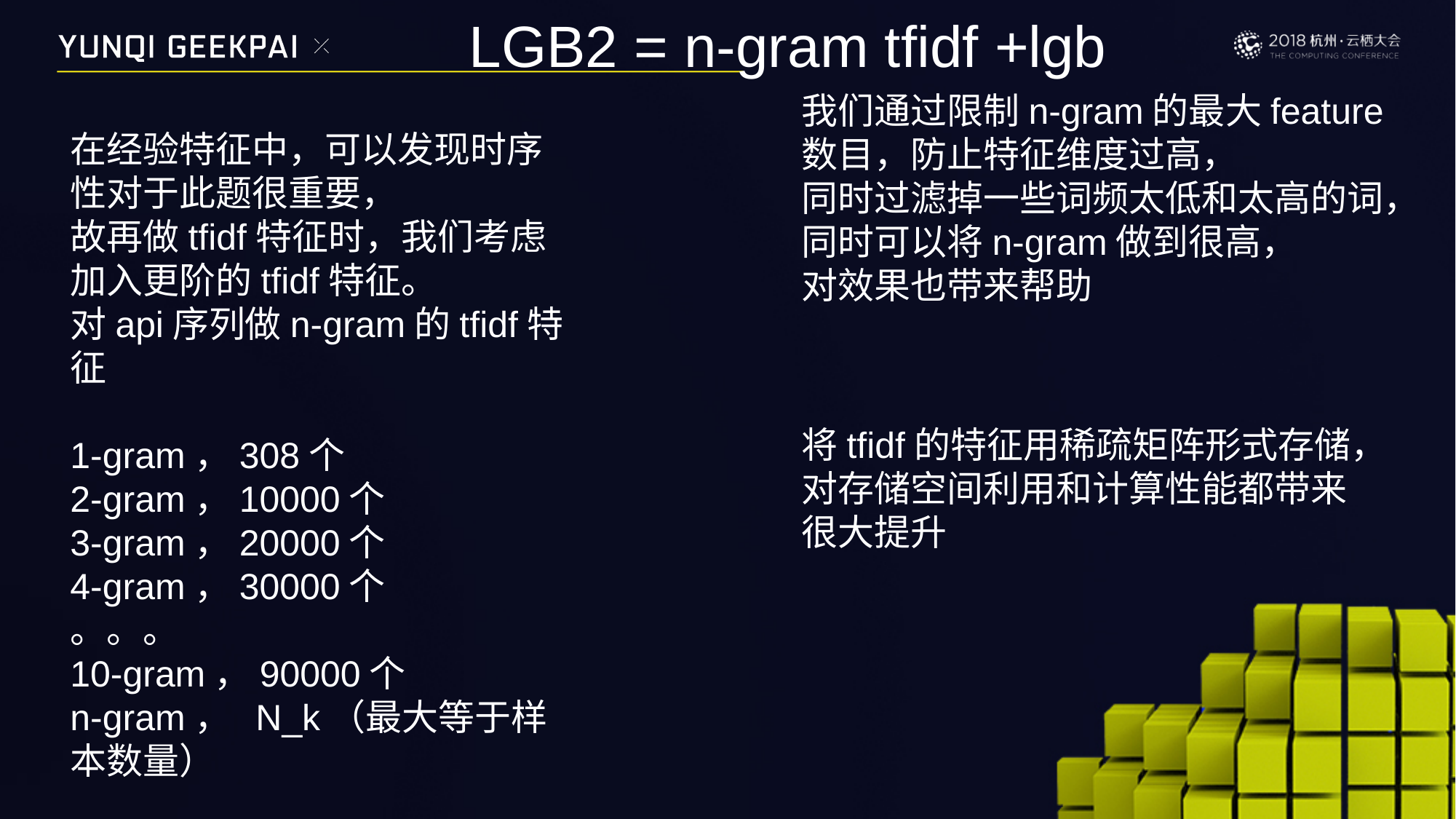

# LGB2 = n-gram tfidf +lgb
我们通过限制n-gram的最大feature数目，防止特征维度过高，
同时过滤掉一些词频太低和太高的词，
同时可以将n-gram做到很高，
对效果也带来帮助
在经验特征中，可以发现时序性对于此题很重要，
故再做tfidf特征时，我们考虑加入更阶的tfidf特征。
对api序列做n-gram的tfidf特征

1-gram，308个
2-gram，10000个
3-gram，20000个
4-gram，30000个
。。。
10-gram，90000个
n-gram，  N_k（最大等于样本数量）
将tfidf的特征用稀疏矩阵形式存储，对存储空间利用和计算性能都带来很大提升